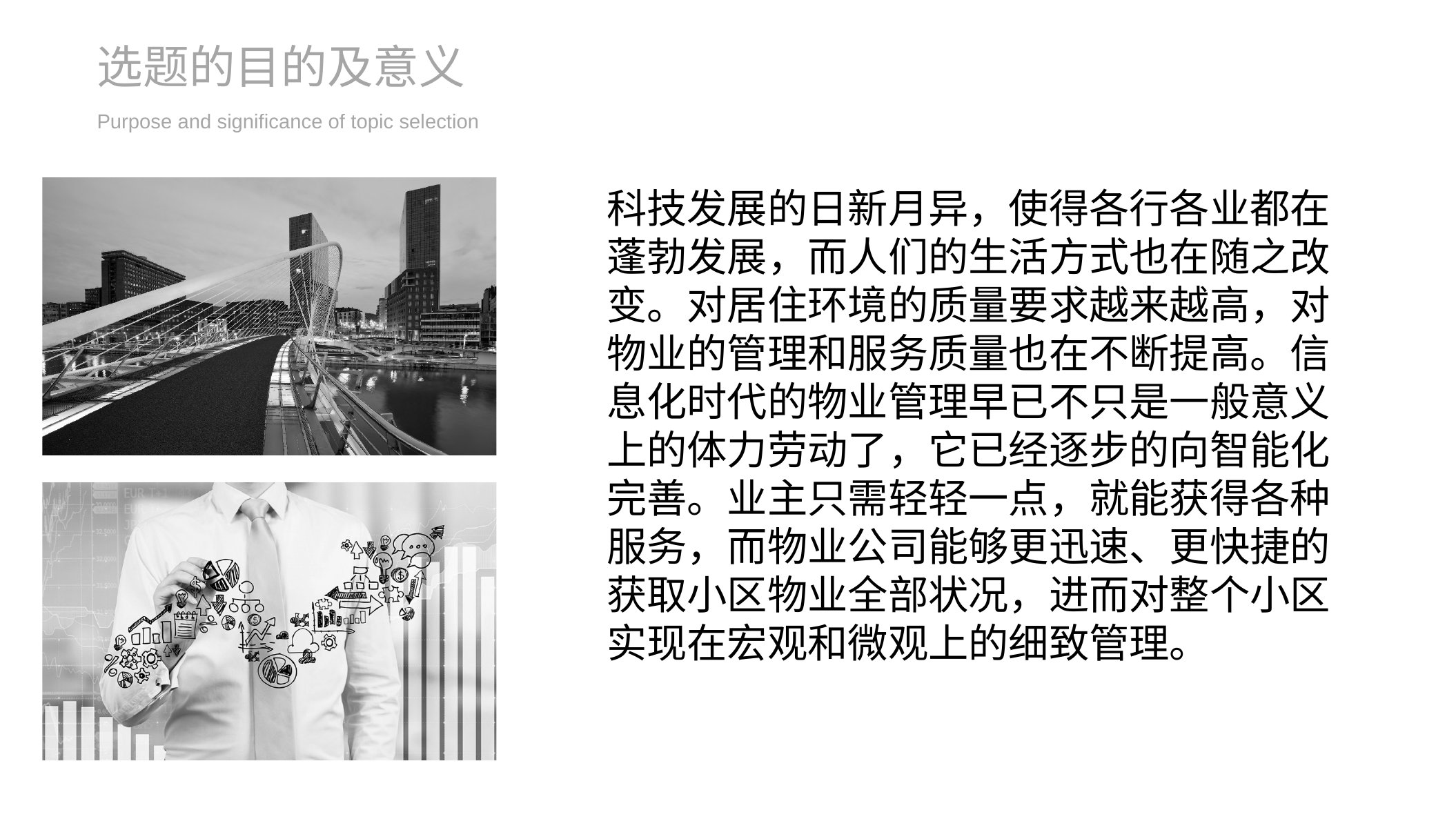

选题的目的及意义
Purpose and significance of topic selection
科技发展的日新月异，使得各行各业都在蓬勃发展，而人们的生活方式也在随之改变。对居住环境的质量要求越来越高，对物业的管理和服务质量也在不断提高。信息化时代的物业管理早已不只是一般意义上的体力劳动了，它已经逐步的向智能化完善。业主只需轻轻一点，就能获得各种服务，而物业公司能够更迅速、更快捷的获取小区物业全部状况，进而对整个小区实现在宏观和微观上的细致管理。